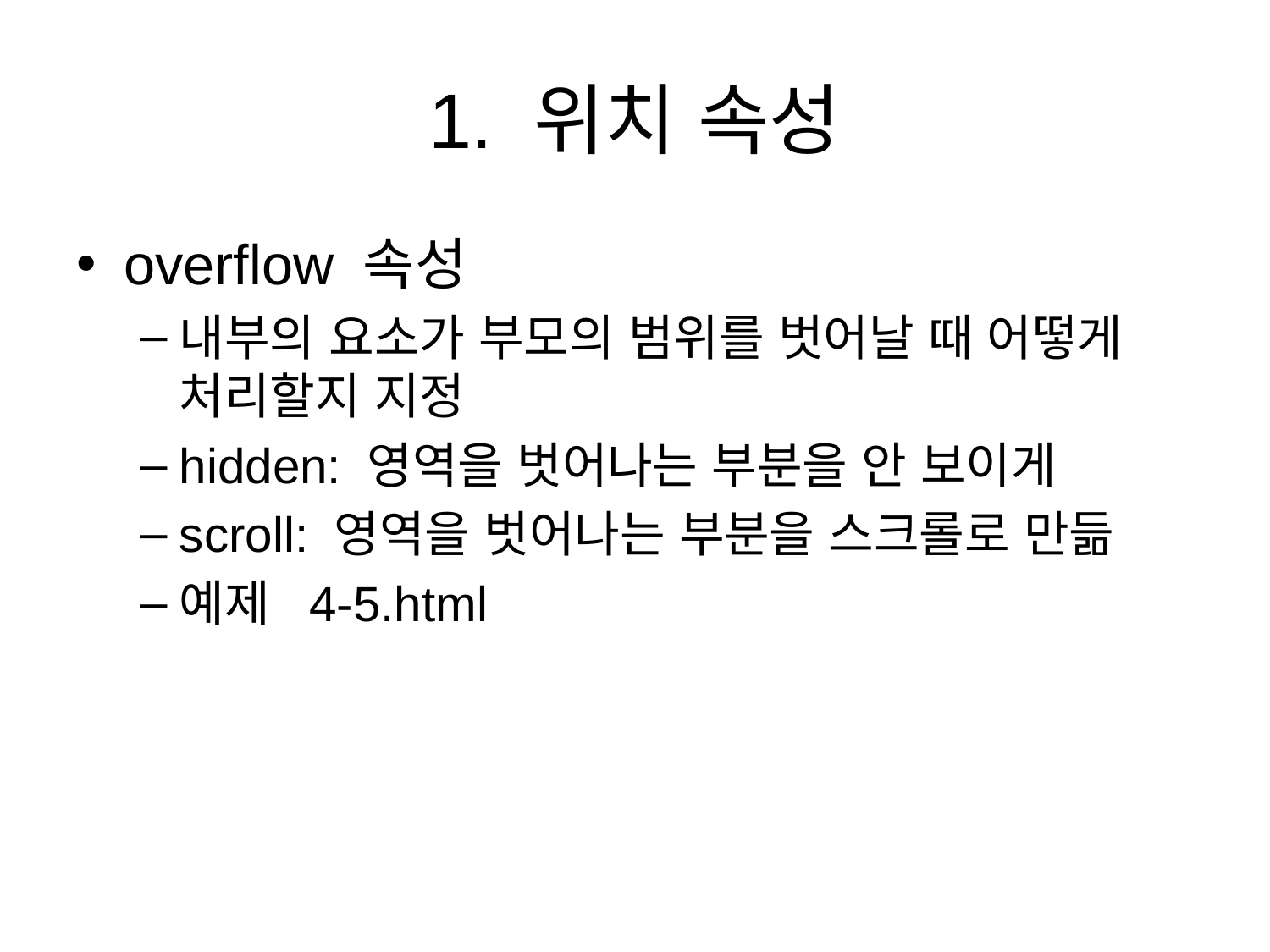

# 1. 위치 속성
overflow 속성
내부의 요소가 부모의 범위를 벗어날 때 어떻게 처리할지 지정
hidden: 영역을 벗어나는 부분을 안 보이게
scroll: 영역을 벗어나는 부분을 스크롤로 만듦
예제  4-5.html